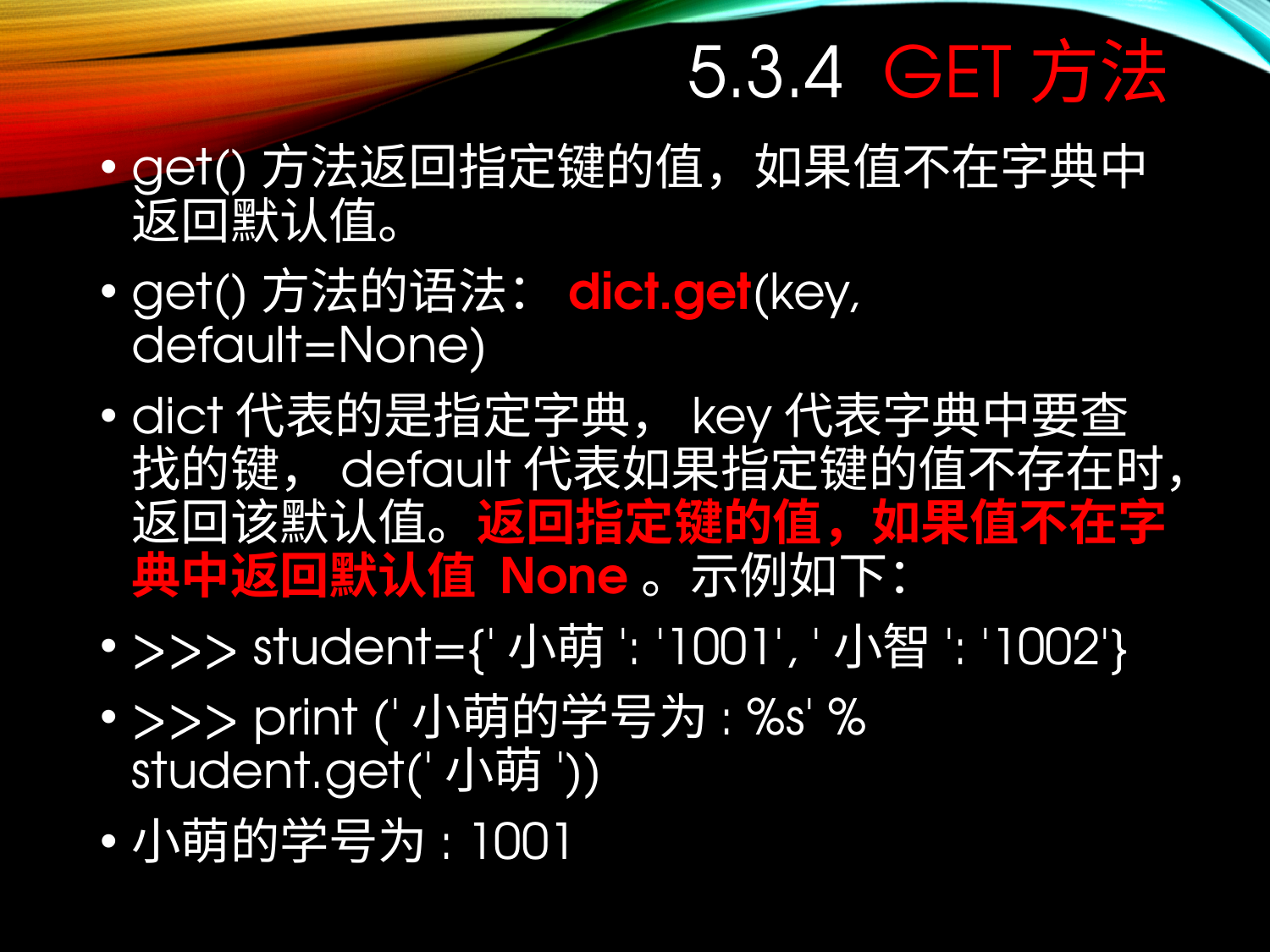

# 5.3.4  get方法
get()方法返回指定键的值，如果值不在字典中返回默认值。
get()方法的语法：dict.get(key, default=None)
dict代表的是指定字典，key代表字典中要查找的键，default代表如果指定键的值不存在时，返回该默认值。返回指定键的值，如果值不在字典中返回默认值 None。示例如下：
>>> student={'小萌': '1001', '小智': '1002'}
>>> print ('小萌的学号为: %s' %  student.get('小萌'))
小萌的学号为: 1001